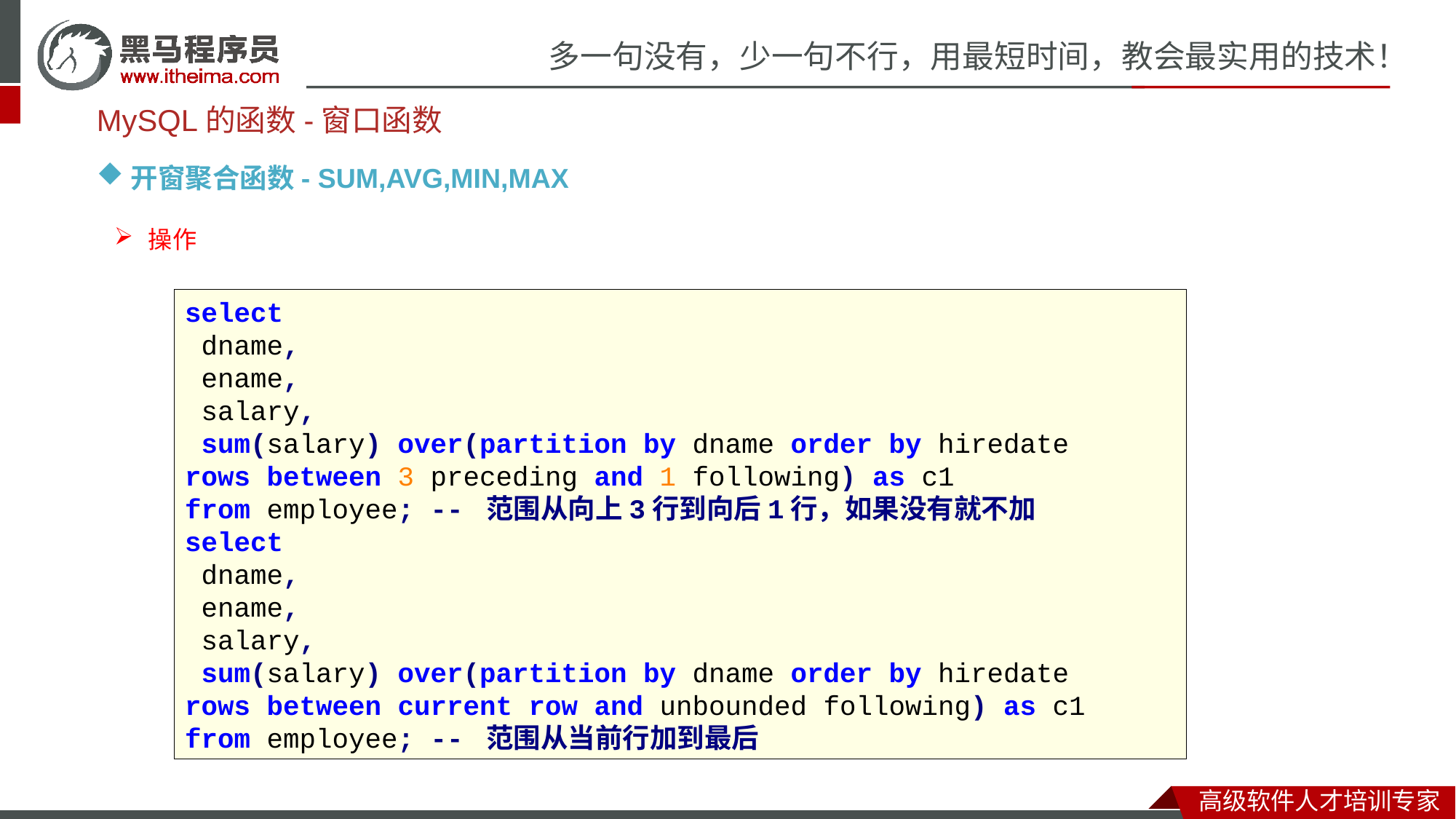

MySQL的函数-窗口函数
开窗聚合函数- SUM,AVG,MIN,MAX
操作
select
 dname,
 ename,
 salary,
 sum(salary) over(partition by dname order by hiredate   rows between 3 preceding and 1 following) as c1
from employee; -- 范围从向上3行到向后1行，如果没有就不加
select
 dname,
 ename,
 salary,
 sum(salary) over(partition by dname order by hiredate   rows between current row and unbounded following) as c1
from employee; -- 范围从当前行加到最后